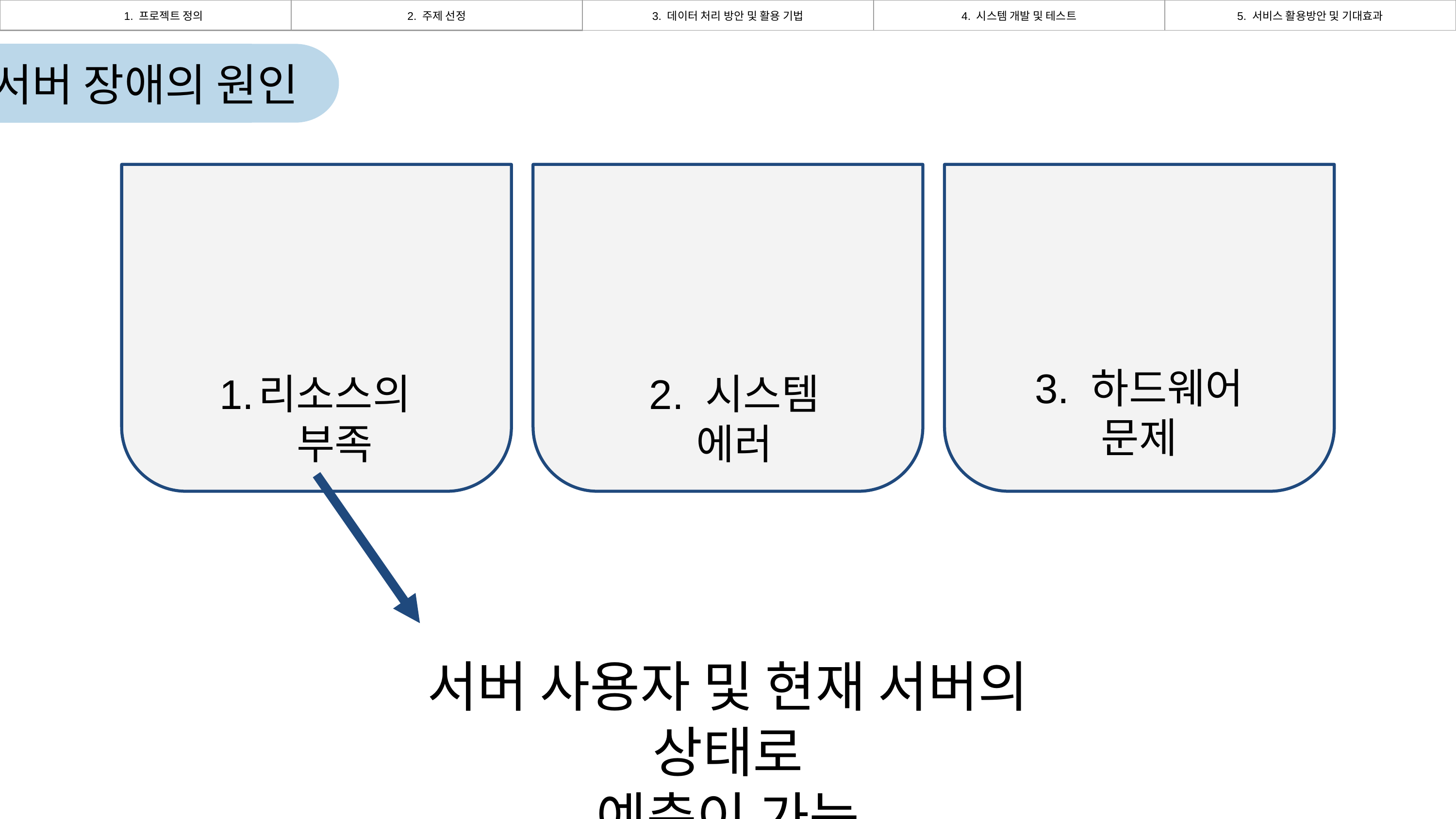

| 1. 프로젝트 정의 | 2. 주제 선정 | 3. 데이터 처리 방안 및 활용 기법 | 4. 시스템 개발 및 테스트 | 5. 서비스 활용방안 및 기대효과 |
| --- | --- | --- | --- | --- |

서버 장애의 원인

3. 하드웨어 문제
리소스의 부족
2. 시스템 에러
서버 사용자 및 현재 서버의 상태로
예측이 가능